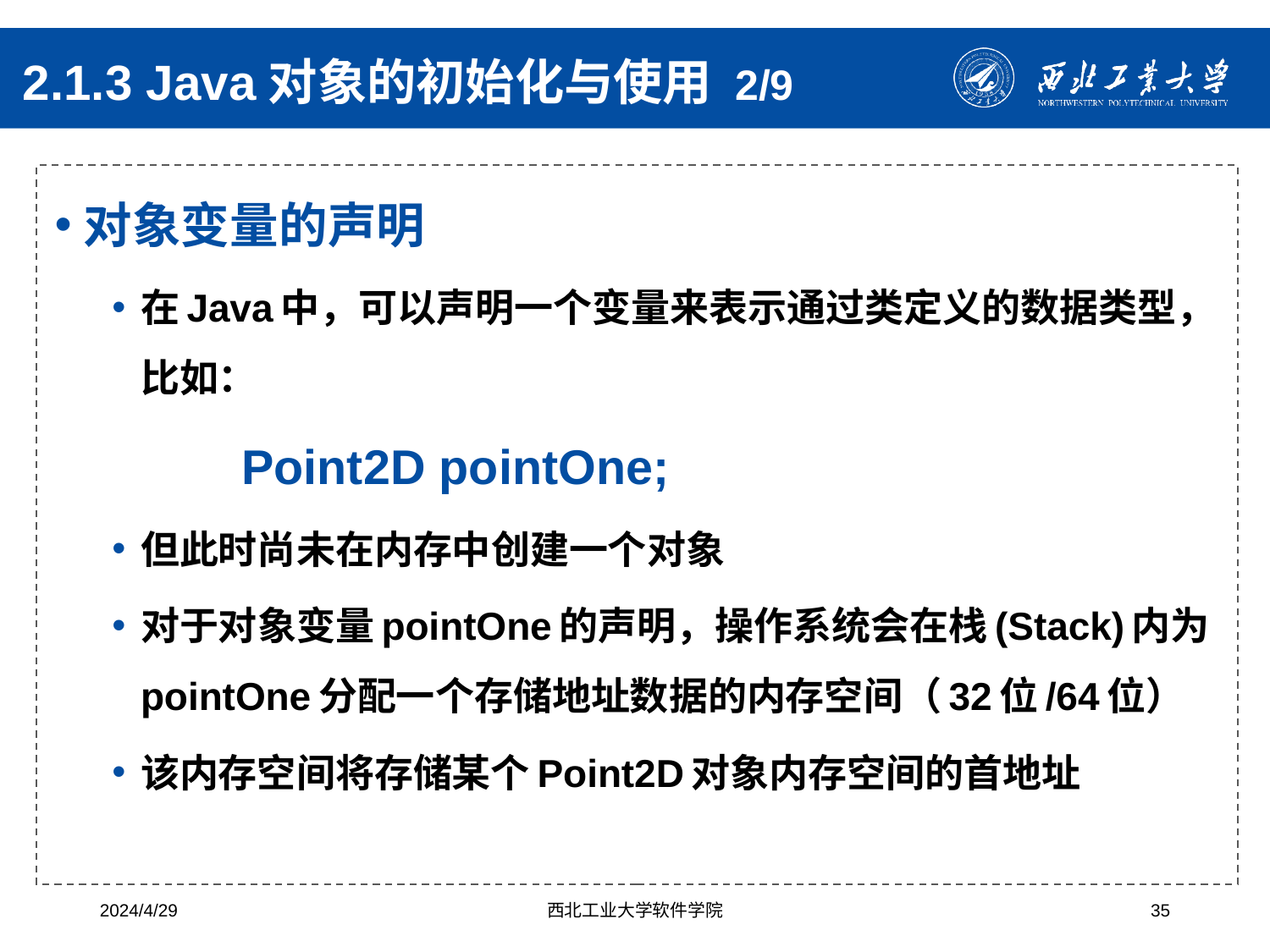

# 2.1.3 Java对象的初始化与使用 2/9
对象变量的声明
在Java中，可以声明一个变量来表示通过类定义的数据类型，比如：
            Point2D pointOne;
但此时尚未在内存中创建一个对象
对于对象变量pointOne的声明，操作系统会在栈(Stack)内为pointOne分配一个存储地址数据的内存空间（32位/64位）
该内存空间将存储某个Point2D对象内存空间的首地址

2024/4/29
西北工业大学软件学院
35